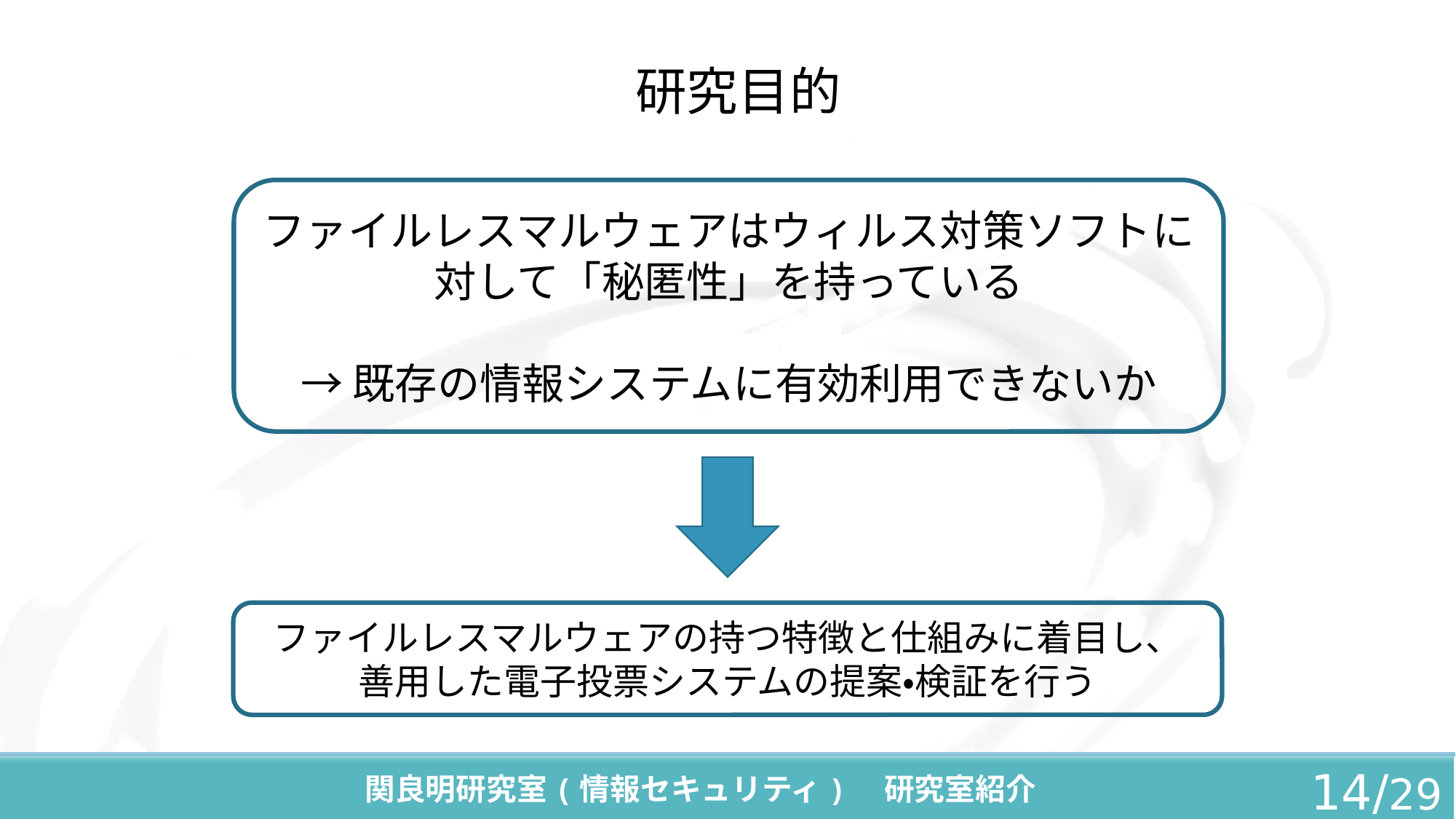

# 研究目的
ファイルレスマルウェアはウィルス対策ソフトに対して「秘匿性」を持っている
→ 既存の情報システムに有効利用できないか

ファイルレスマルウェアの持つ特徴と仕組みに着目し、
善用した電子投票システムの提案・検証を行う